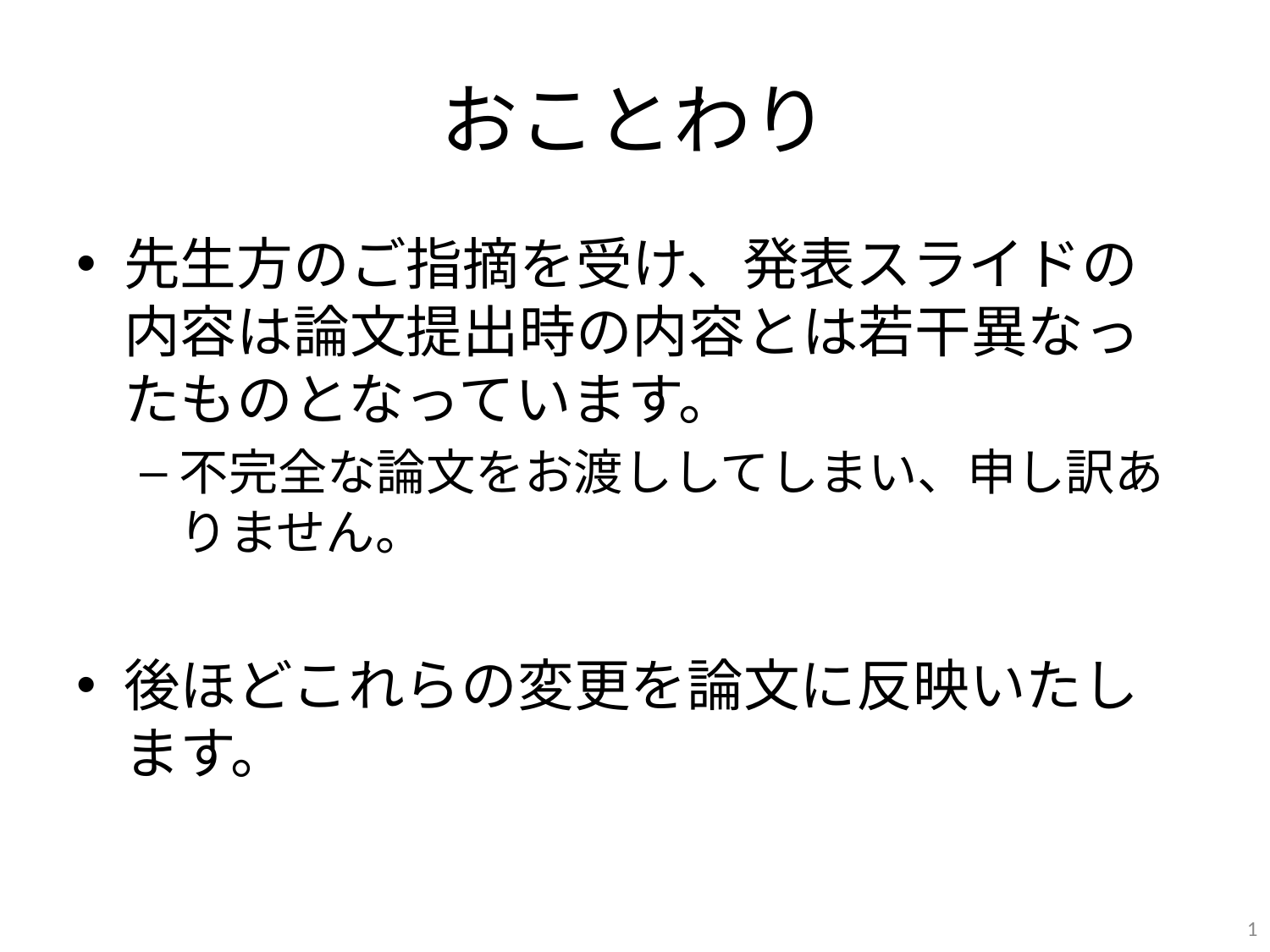

# おことわり
先生方のご指摘を受け、発表スライドの内容は論文提出時の内容とは若干異なったものとなっています。
不完全な論文をお渡ししてしまい、申し訳ありません。

後ほどこれらの変更を論文に反映いたします。
1